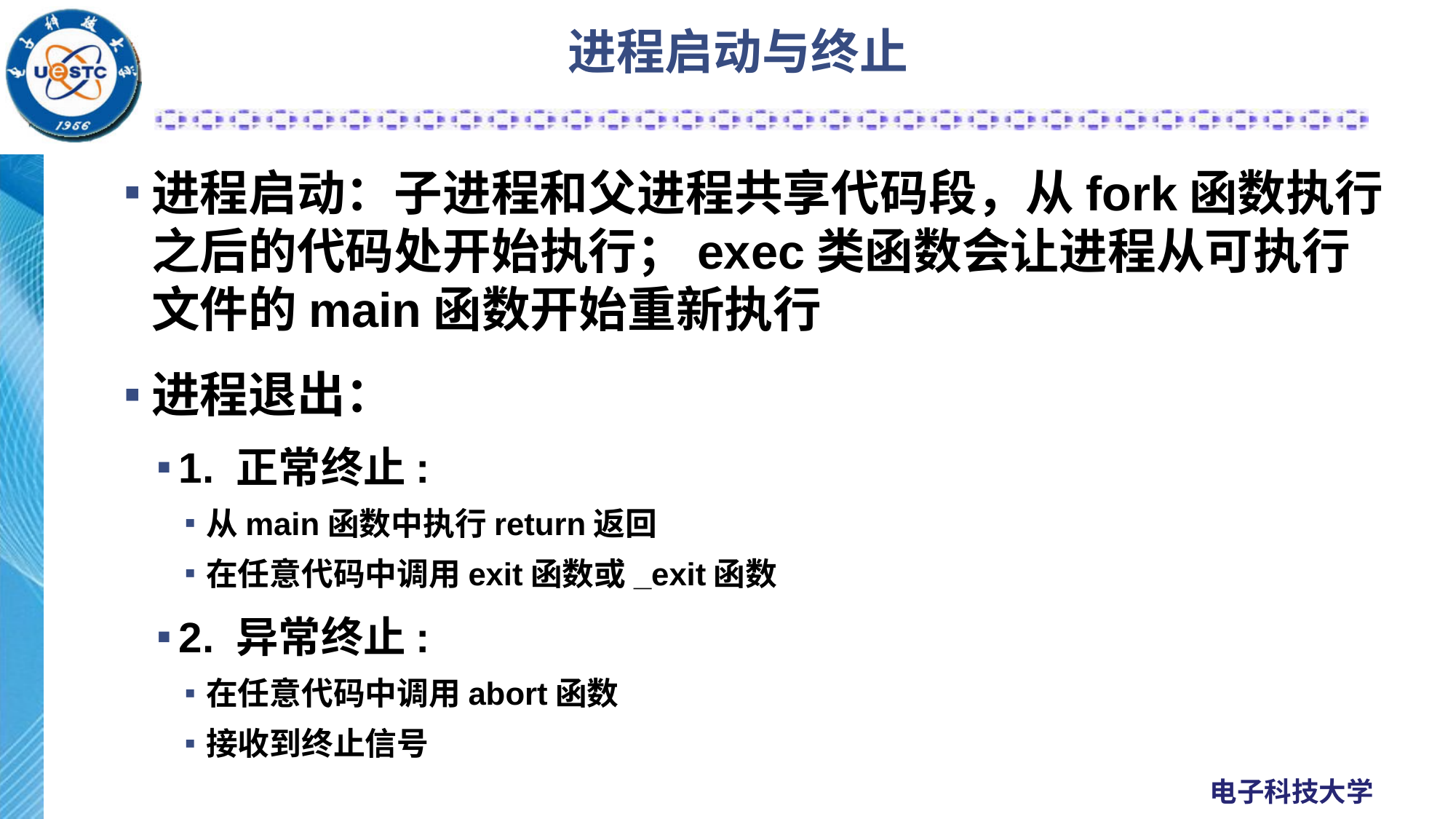

# 进程启动与终止
进程启动：子进程和父进程共享代码段，从fork函数执行之后的代码处开始执行；exec类函数会让进程从可执行文件的main函数开始重新执行
进程退出：
1. 正常终止:
从main函数中执行return返回
在任意代码中调用exit函数或_exit函数
2. 异常终止:
在任意代码中调用abort函数
接收到终止信号